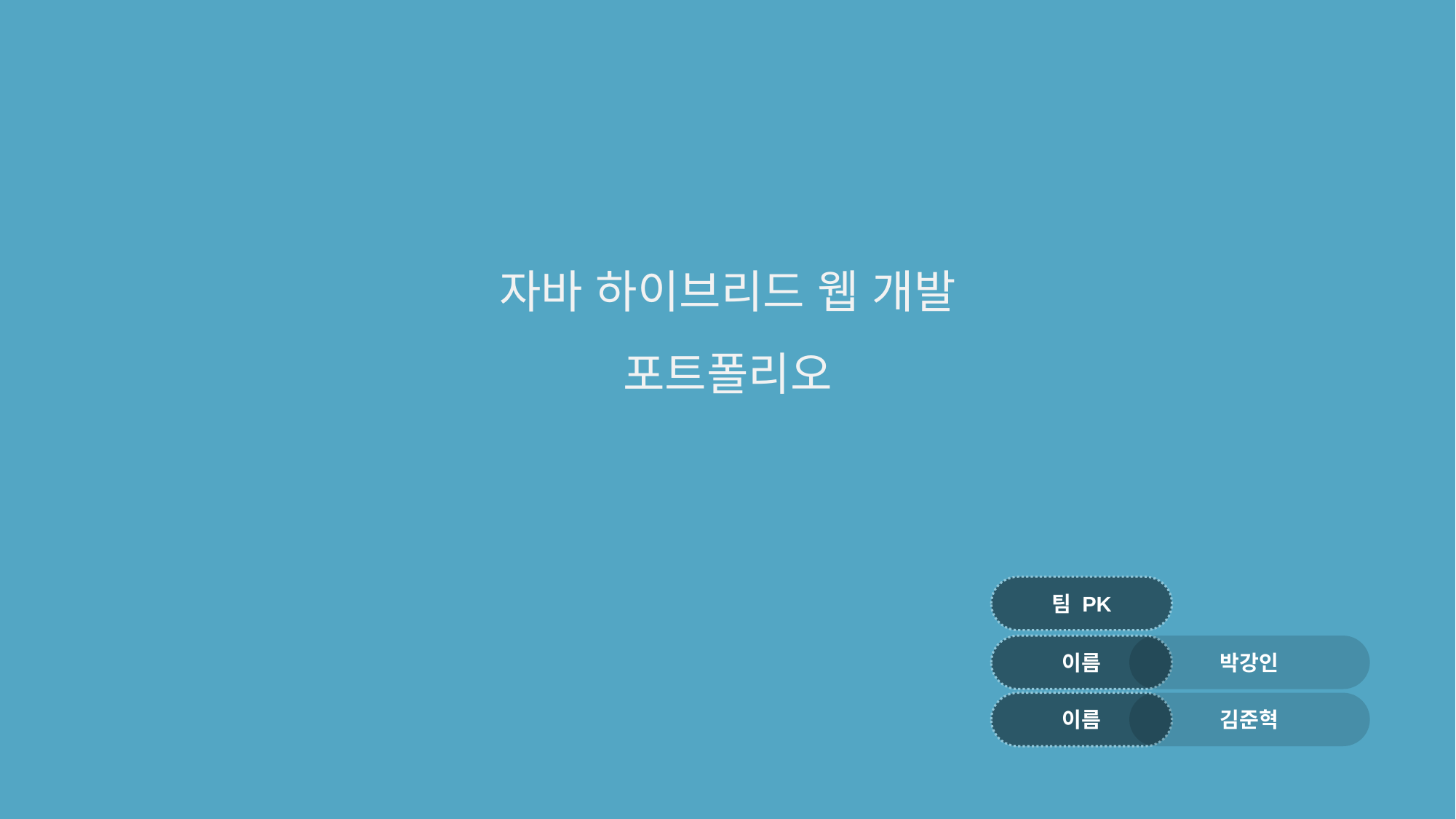

자바 하이브리드 웹 개발
포트폴리오
팀 PK
이름
박강인
이름
김준혁